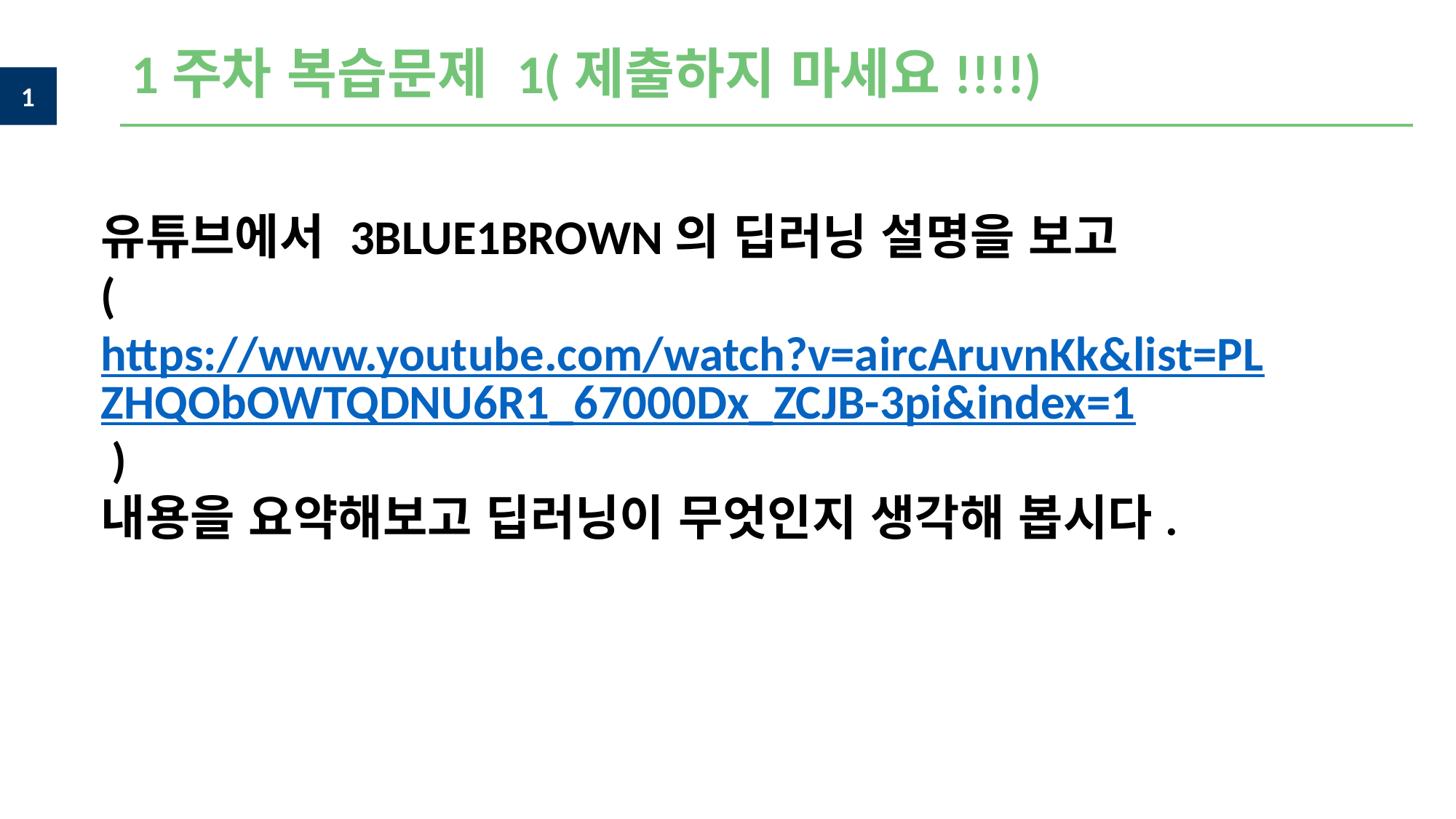

1주차 복습문제 1(제출하지 마세요!!!!)
유튜브에서 3BLUE1BROWN의 딥러닝 설명을 보고
(https://www.youtube.com/watch?v=aircAruvnKk&list=PLZHQObOWTQDNU6R1_67000Dx_ZCJB-3pi&index=1 )
내용을 요약해보고 딥러닝이 무엇인지 생각해 봅시다.